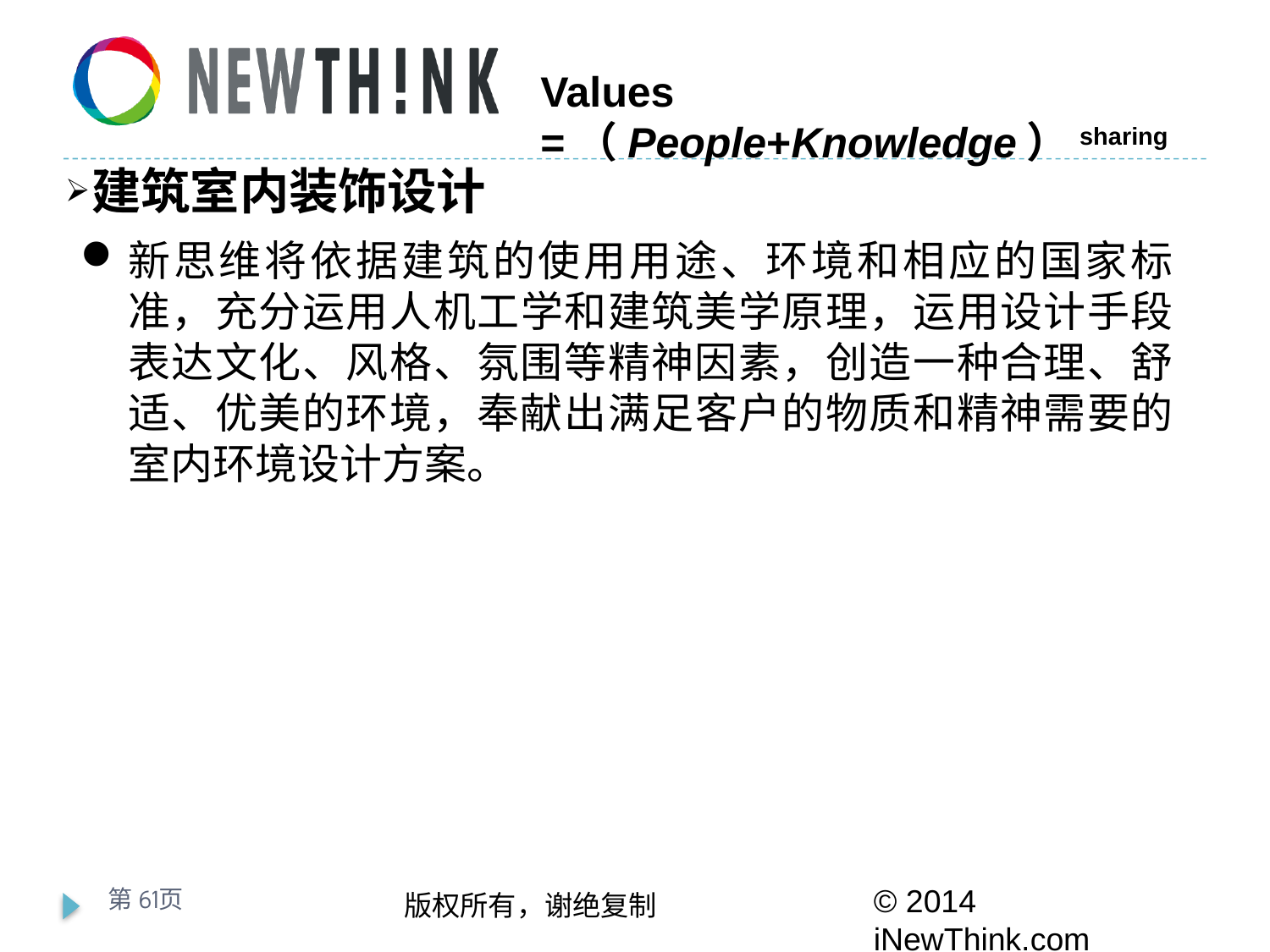

建筑室内装饰设计
新思维将依据建筑的使用用途、环境和相应的国家标准，充分运用人机工学和建筑美学原理，运用设计手段表达文化、风格、氛围等精神因素，创造一种合理、舒适、优美的环境，奉献出满足客户的物质和精神需要的室内环境设计方案。
第61页